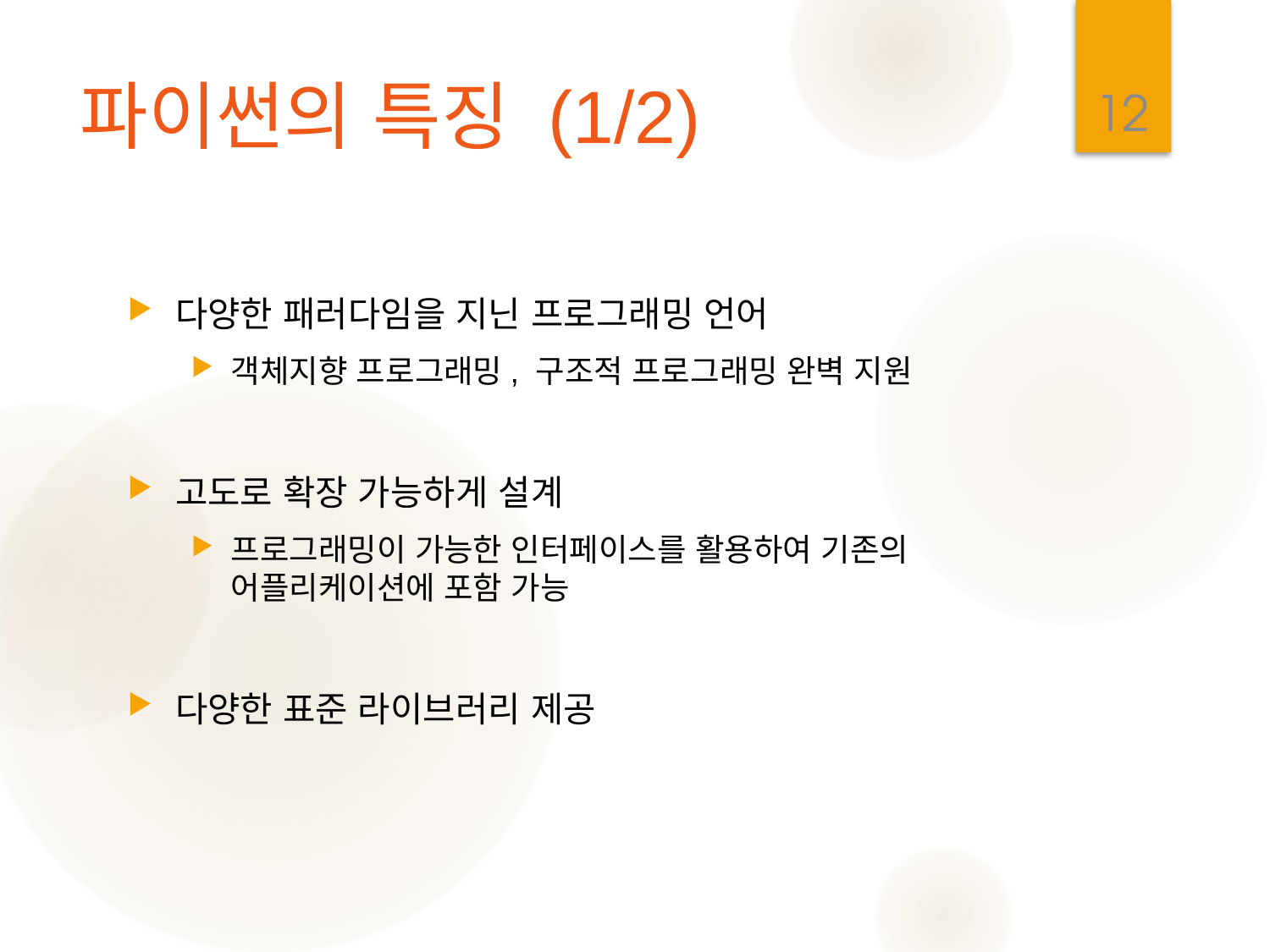

12
# 파이썬의 특징 (1/2)
다양한 패러다임을 지닌 프로그래밍 언어
객체지향 프로그래밍, 구조적 프로그래밍 완벽 지원

고도로 확장 가능하게 설계
프로그래밍이 가능한 인터페이스를 활용하여 기존의 어플리케이션에 포함 가능

다양한 표준 라이브러리 제공